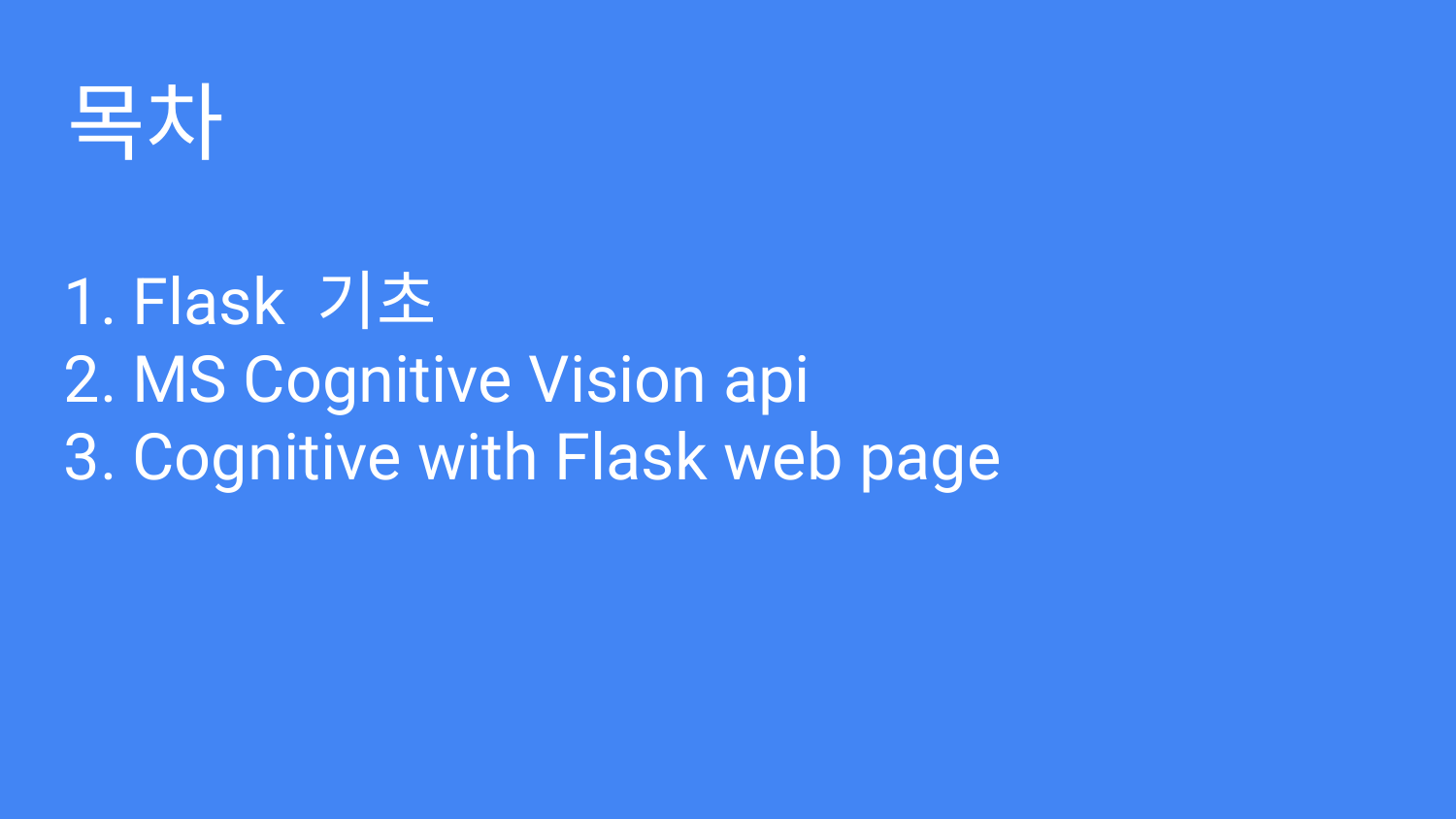

# 목차
Flask 기초
MS Cognitive Vision api
Cognitive with Flask web page